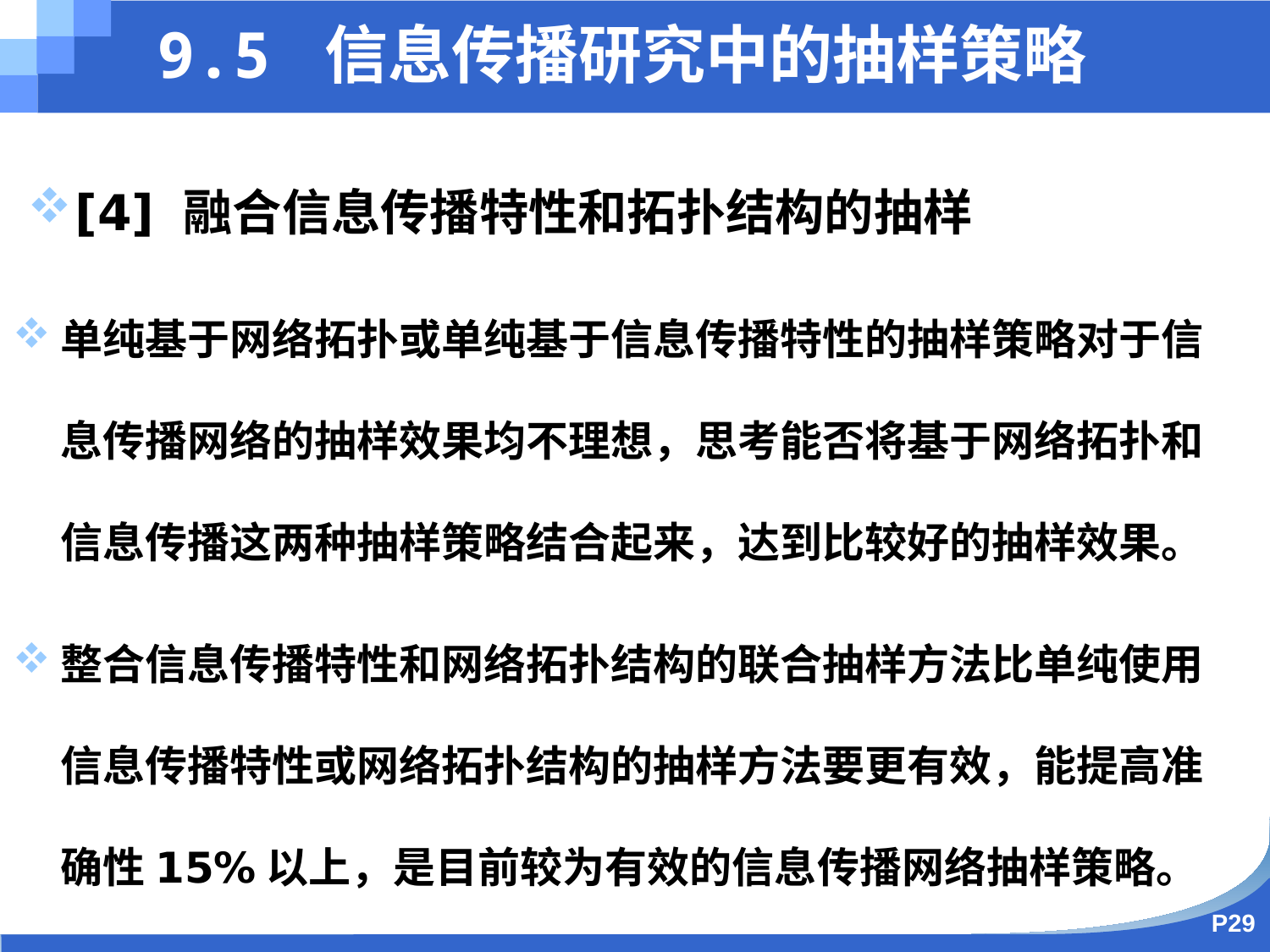

9.5 信息传播研究中的抽样策略
[4] 融合信息传播特性和拓扑结构的抽样
单纯基于网络拓扑或单纯基于信息传播特性的抽样策略对于信息传播网络的抽样效果均不理想，思考能否将基于网络拓扑和信息传播这两种抽样策略结合起来，达到比较好的抽样效果。
整合信息传播特性和网络拓扑结构的联合抽样方法比单纯使用信息传播特性或网络拓扑结构的抽样方法要更有效，能提高准确性15%以上，是目前较为有效的信息传播网络抽样策略。
P29